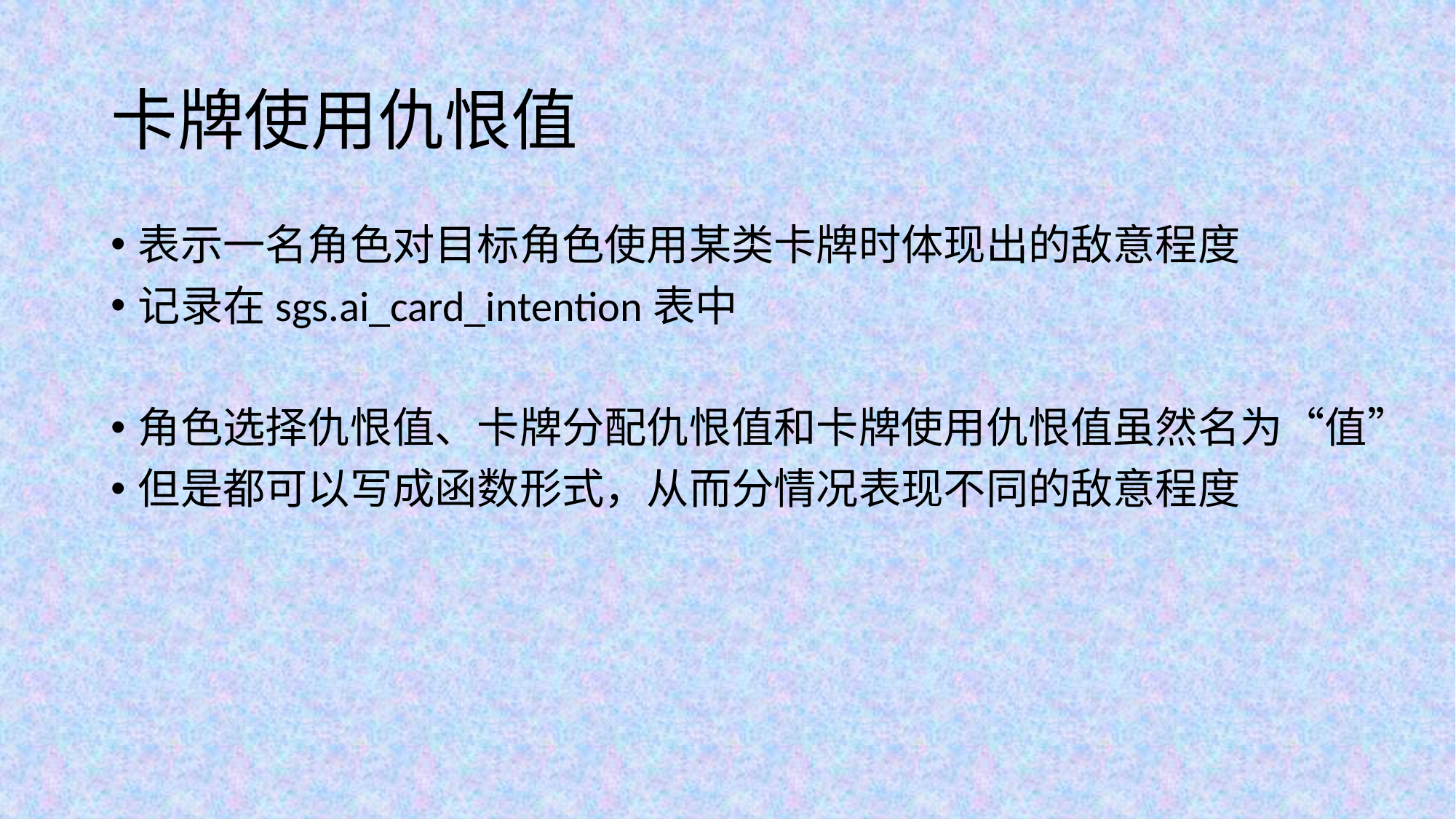

# 卡牌使用仇恨值
表示一名角色对目标角色使用某类卡牌时体现出的敌意程度
记录在sgs.ai_card_intention表中

角色选择仇恨值、卡牌分配仇恨值和卡牌使用仇恨值虽然名为“值”
但是都可以写成函数形式，从而分情况表现不同的敌意程度